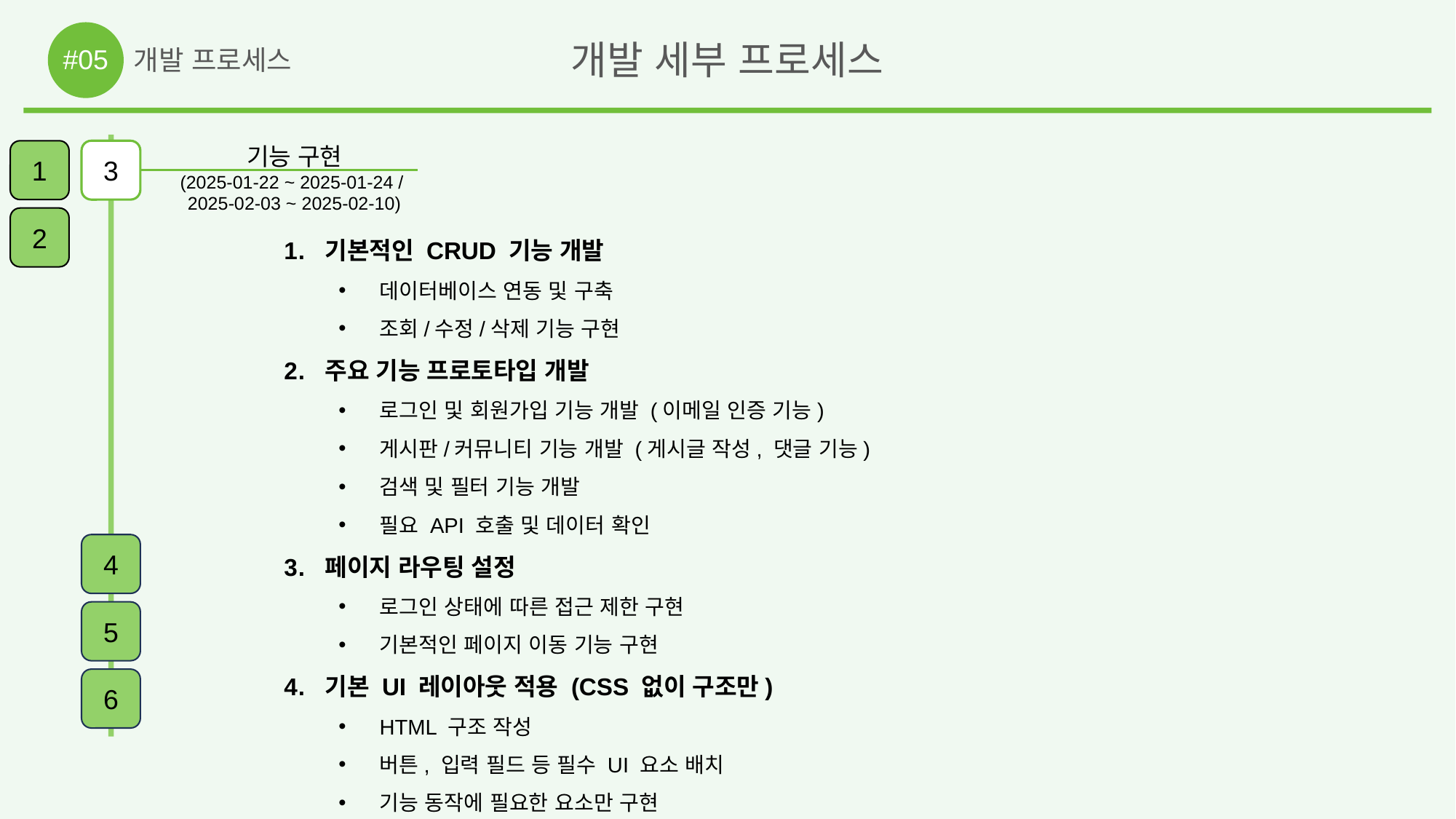

#05
개발 세부 프로세스
개발 프로세스

기능 구현
(2025-01-22 ~ 2025-01-24 /
2025-02-03 ~ 2025-02-10)
1
3
2
기본적인 CRUD 기능 개발
데이터베이스 연동 및 구축
조회/수정/삭제 기능 구현
주요 기능 프로토타입 개발
로그인 및 회원가입 기능 개발 (이메일 인증 기능)
게시판/커뮤니티 기능 개발 (게시글 작성, 댓글 기능)
검색 및 필터 기능 개발
필요 API 호출 및 데이터 확인
페이지 라우팅 설정
로그인 상태에 따른 접근 제한 구현
기본적인 페이지 이동 기능 구현
기본 UI 레이아웃 적용 (CSS 없이 구조만)
HTML 구조 작성
버튼, 입력 필드 등 필수 UI 요소 배치
기능 동작에 필요한 요소만 구현

4
5
6